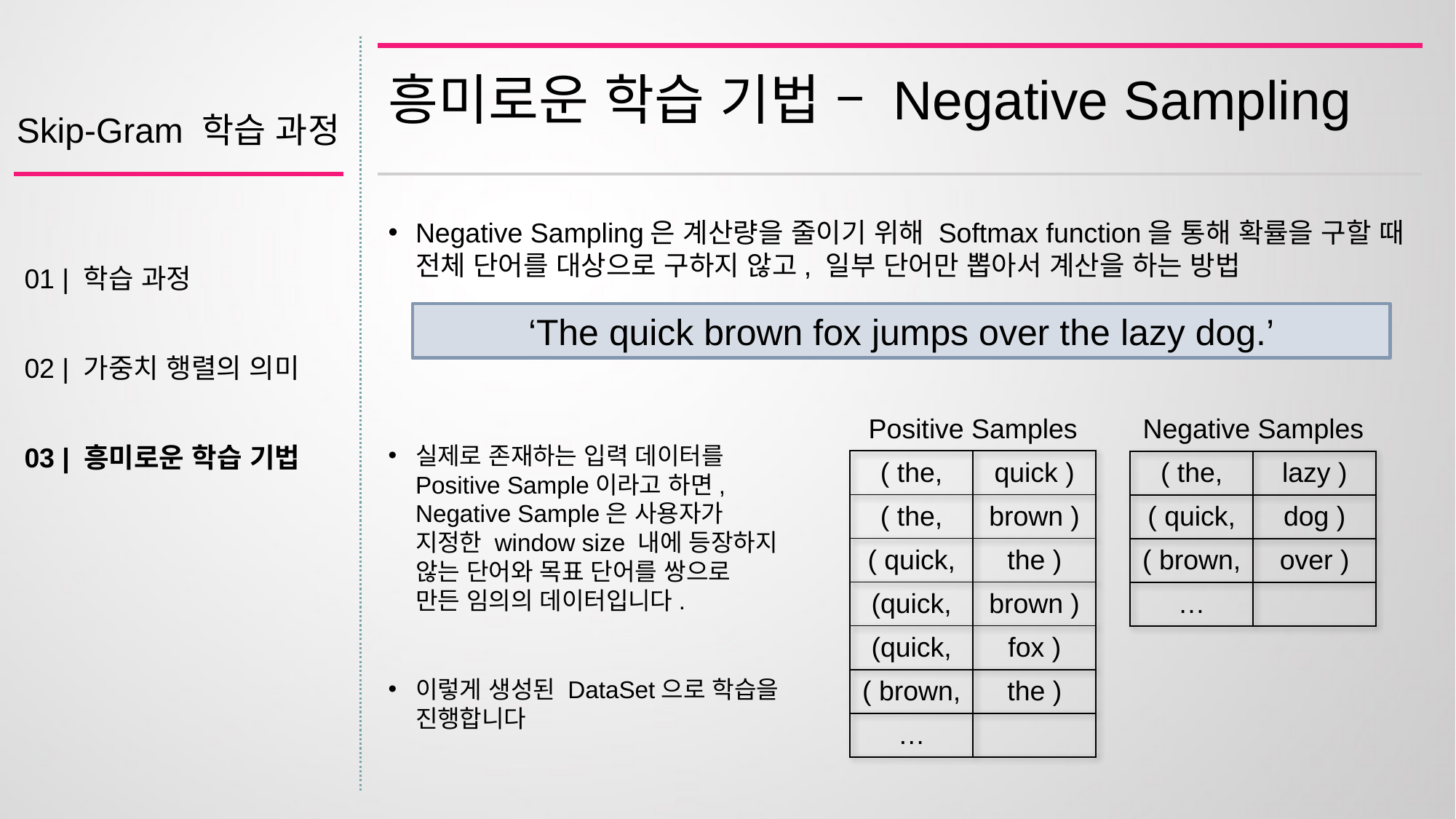

# 흥미로운 학습 기법 – Negative Sampling
Skip-Gram 학습 과정
Negative Sampling은 계산량을 줄이기 위해 Softmax function을 통해 확률을 구할 때 전체 단어를 대상으로 구하지 않고, 일부 단어만 뽑아서 계산을 하는 방법

실제로 존재하는 입력 데이터를
Positive Sample이라고 하면,
Negative Sample은 사용자가
지정한 window size 내에 등장하지
않는 단어와 목표 단어를 쌍으로
만든 임의의 데이터입니다.

이렇게 생성된 DataSet으로 학습을
진행합니다

01 | 학습 과정

02 | 가중치 행렬의 의미

03 | 흥미로운 학습 기법
‘The quick brown fox jumps over the lazy dog.’
| Positive Samples |  |
| --- | --- |
| ( the, | quick ) |
| ( the, | brown ) |
| ( quick, | the ) |
| (quick, | brown ) |
| (quick, | fox ) |
| ( brown, | the ) |
| … |  |
| Negative Samples |  |
| --- | --- |
| ( the, | lazy ) |
| ( quick, | dog ) |
| ( brown, | over ) |
| … |  |